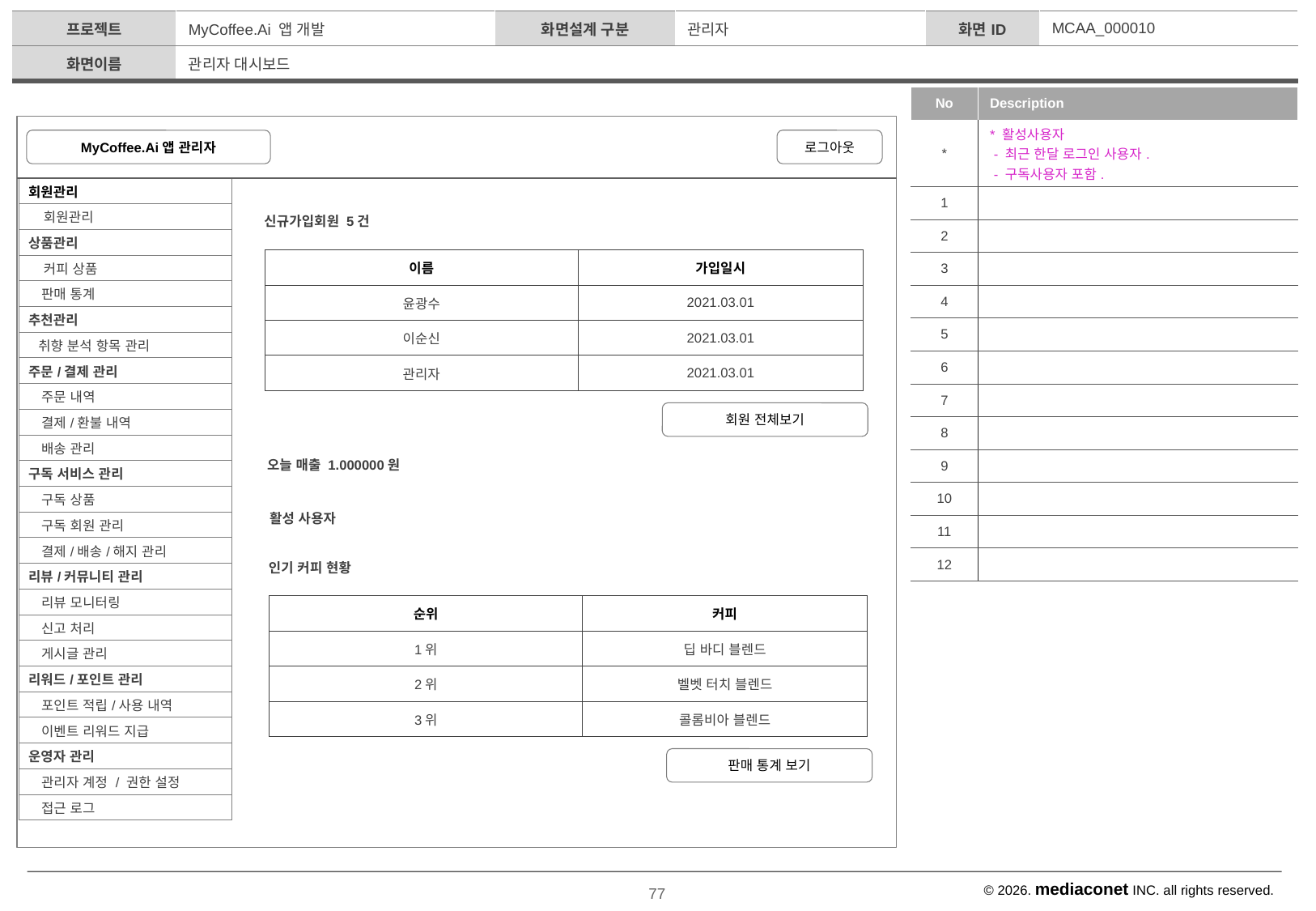

| 프로젝트 | MyCoffee.Ai 앱 개발 | 화면설계 구분 | 관리자 | 화면ID | MCAA\_000010 |
| --- | --- | --- | --- | --- | --- |
| 화면이름 | 관리자 대시보드 |  |  |  |  |
| No | Description |
| --- | --- |
| \* | \* 활성사용자 - 최근 한달 로그인 사용자. - 구독사용자 포함. |
| 1 |  |
| 2 |  |
| 3 |  |
| 4 |  |
| 5 |  |
| 6 |  |
| 7 |  |
| 8 |  |
| 9 |  |
| 10 |  |
| 11 |  |
| 12 |  |

MyCoffee.Ai앱 관리자
로그아웃
| 회원관리 |
| --- |
| 회원관리 |
| 상품관리 |
| 커피 상품 |
| 판매 통계 |
| 추천관리 |
| 취향 분석 항목 관리 |
| 주문/결제 관리 |
| 주문 내역 |
| 결제/환불 내역 |
| 배송 관리 |
| 구독 서비스 관리 |
| 구독 상품 |
| 구독 회원 관리 |
| 결제/배송/해지 관리 |
| 리뷰/커뮤니티 관리 |
| 리뷰 모니터링 |
| 신고 처리 |
| 게시글 관리 |
| 리워드/포인트 관리 |
| 포인트 적립/사용 내역 |
| 이벤트 리워드 지급 |
| 운영자 관리 |
| 관리자 계정 / 권한 설정 |
| 접근 로그 |
신규가입회원 5건
| 이름 | 가입일시 |
| --- | --- |
| 윤광수 | 2021.03.01 |
| 이순신 | 2021.03.01 |
| 관리자 | 2021.03.01 |
회원 전체보기
오늘 매출 1.000000원
활성 사용자
인기 커피 현황
| 순위 | 커피 |
| --- | --- |
| 1위 | 딥 바디 블렌드 |
| 2위 | 벨벳 터치 블렌드 |
| 3위 | 콜롬비아 블렌드 |
판매 통계 보기